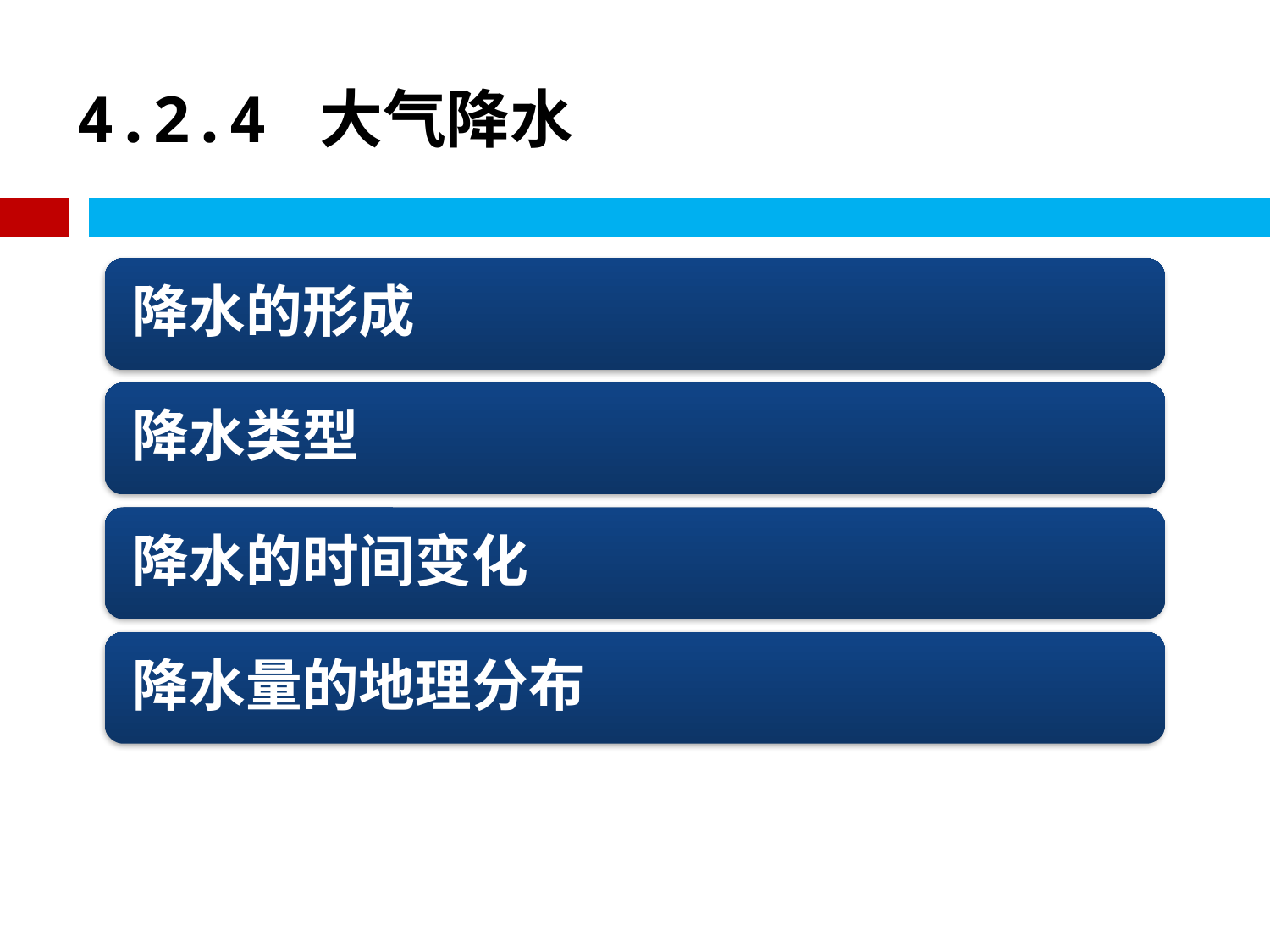

# 4.2.4 大气降水
降水的形成
降水类型
降水的时间变化
降水量的地理分布